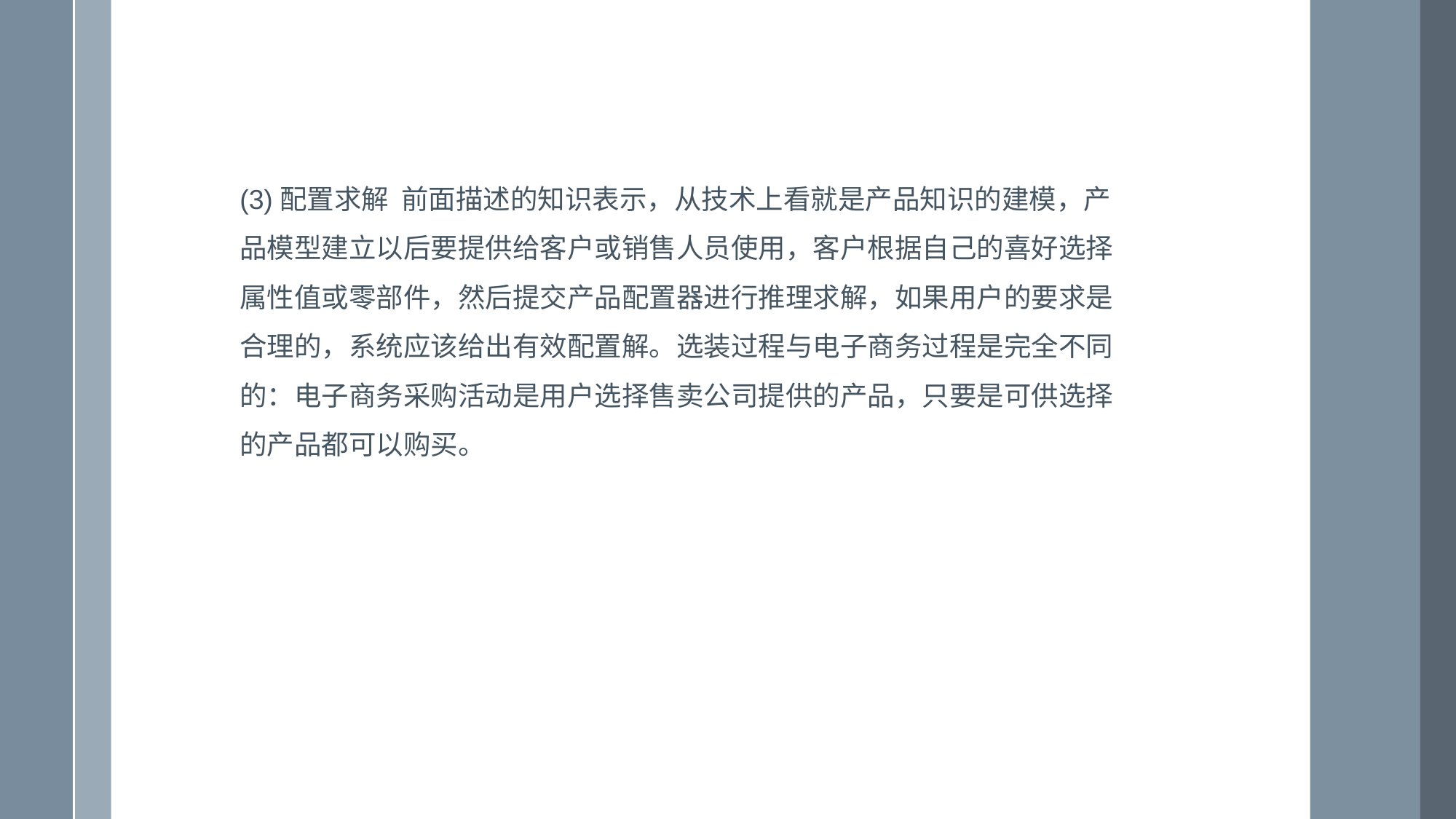

(3)配置求解  前面描述的知识表示，从技术上看就是产品知识的建模，产品模型建立以后要提供给客户或销售人员使用，客户根据自己的喜好选择属性值或零部件，然后提交产品配置器进行推理求解，如果用户的要求是合理的，系统应该给出有效配置解。选装过程与电子商务过程是完全不同的：电子商务采购活动是用户选择售卖公司提供的产品，只要是可供选择的产品都可以购买。